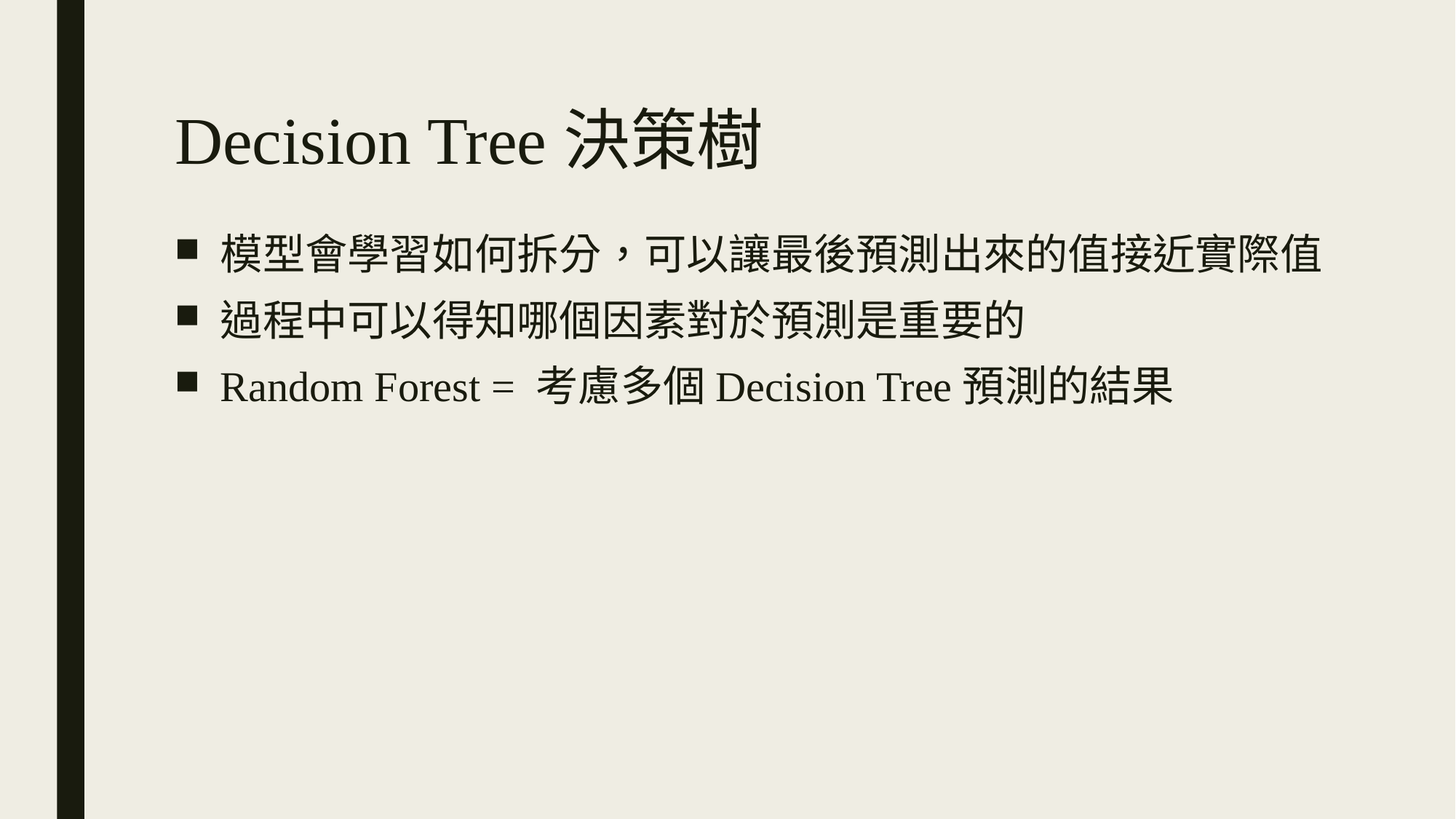

# Decision Tree決策樹
模型會學習如何拆分，可以讓最後預測出來的值接近實際值
過程中可以得知哪個因素對於預測是重要的
Random Forest = 考慮多個Decision Tree預測的結果